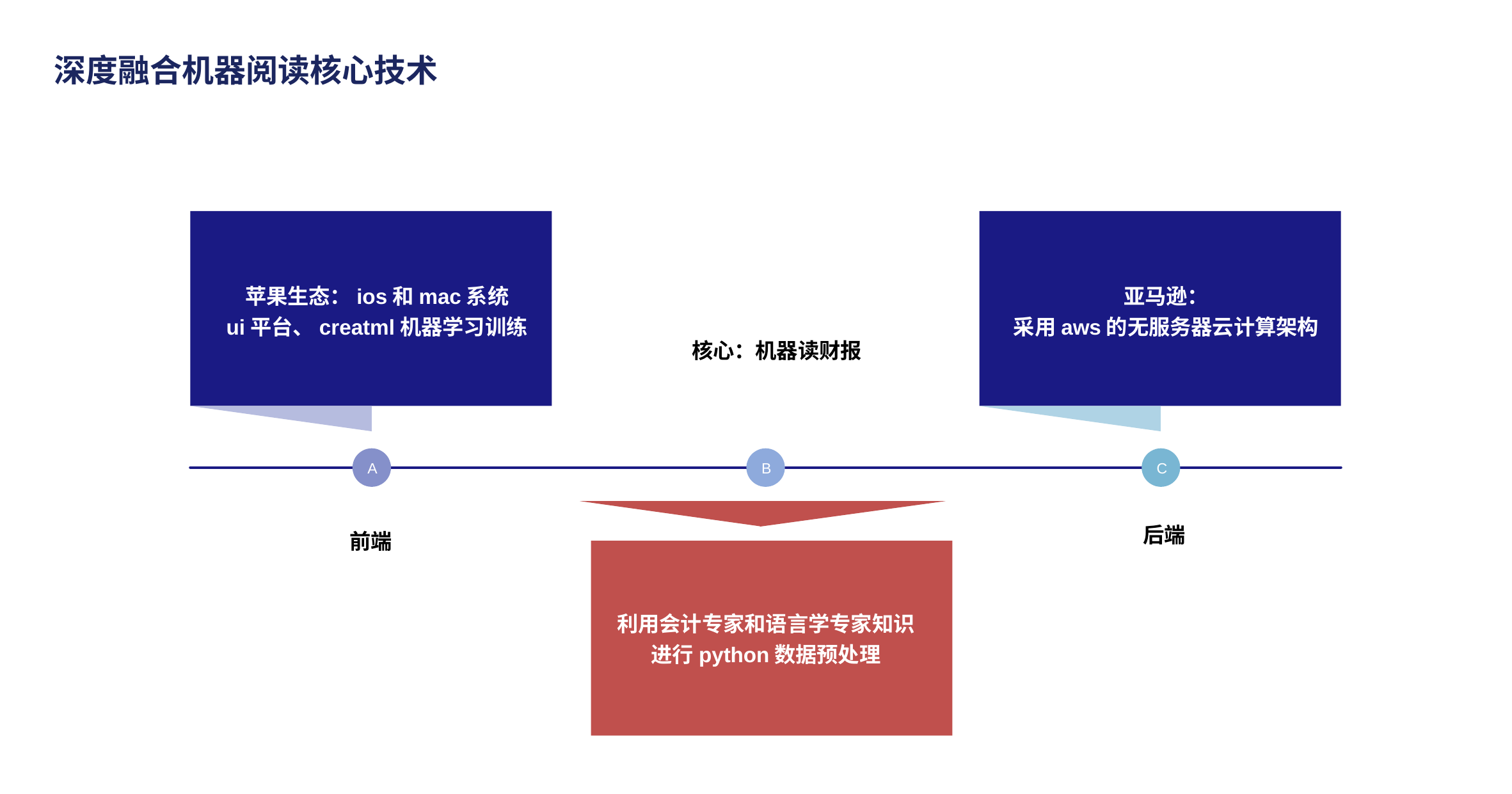

深度融合机器阅读核心技术

苹果生态：ios和mac系统
ui平台、creatml机器学习训练
亚马逊：
采用aws的无服务器云计算架构
核心：机器读财报

A
B
C

后端
前端

利用会计专家和语言学专家知识进行python数据预处理